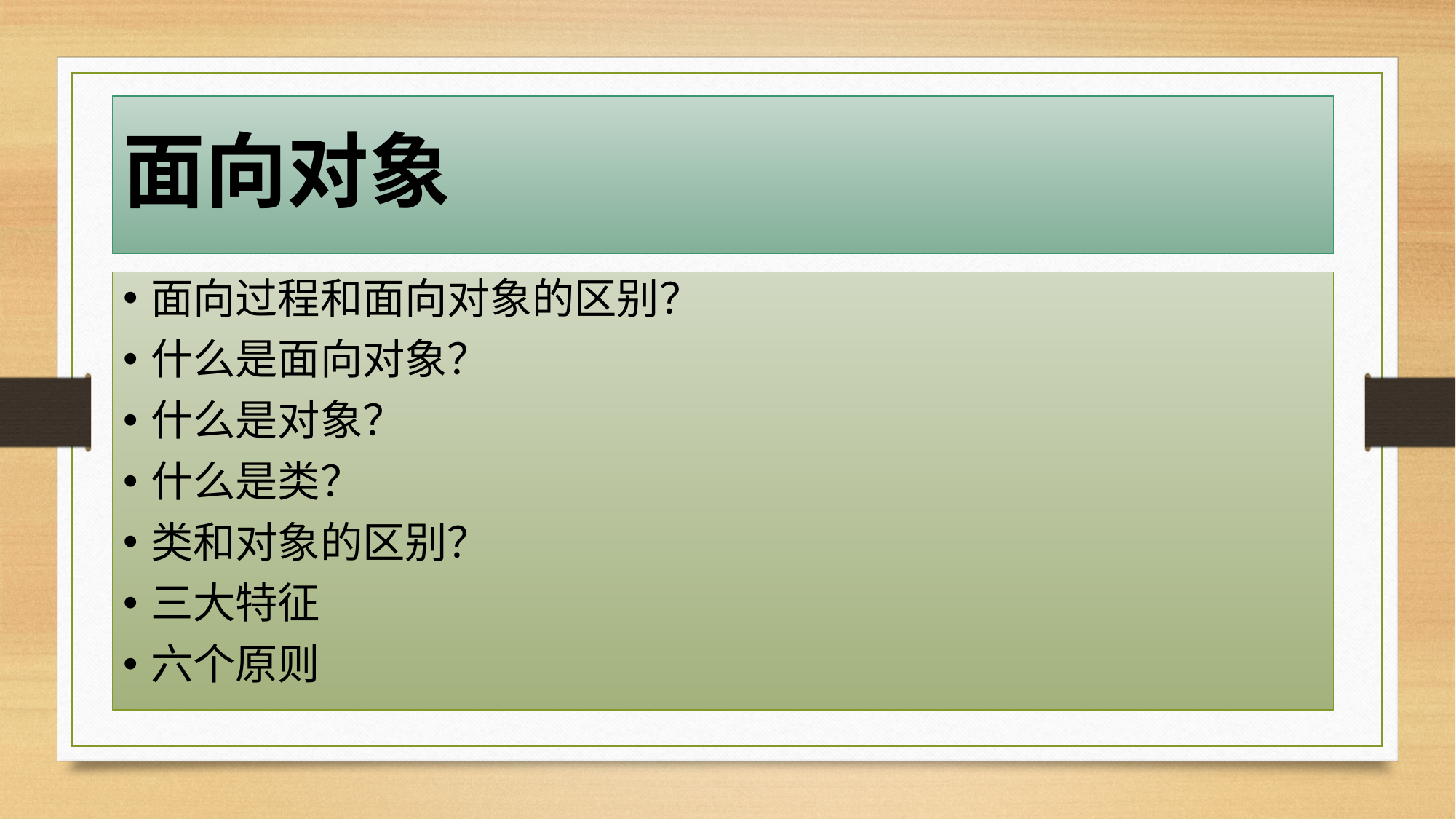

面向对象
面向过程和面向对象的区别？
什么是面向对象？
什么是对象？
什么是类？
类和对象的区别？
三大特征
六个原则